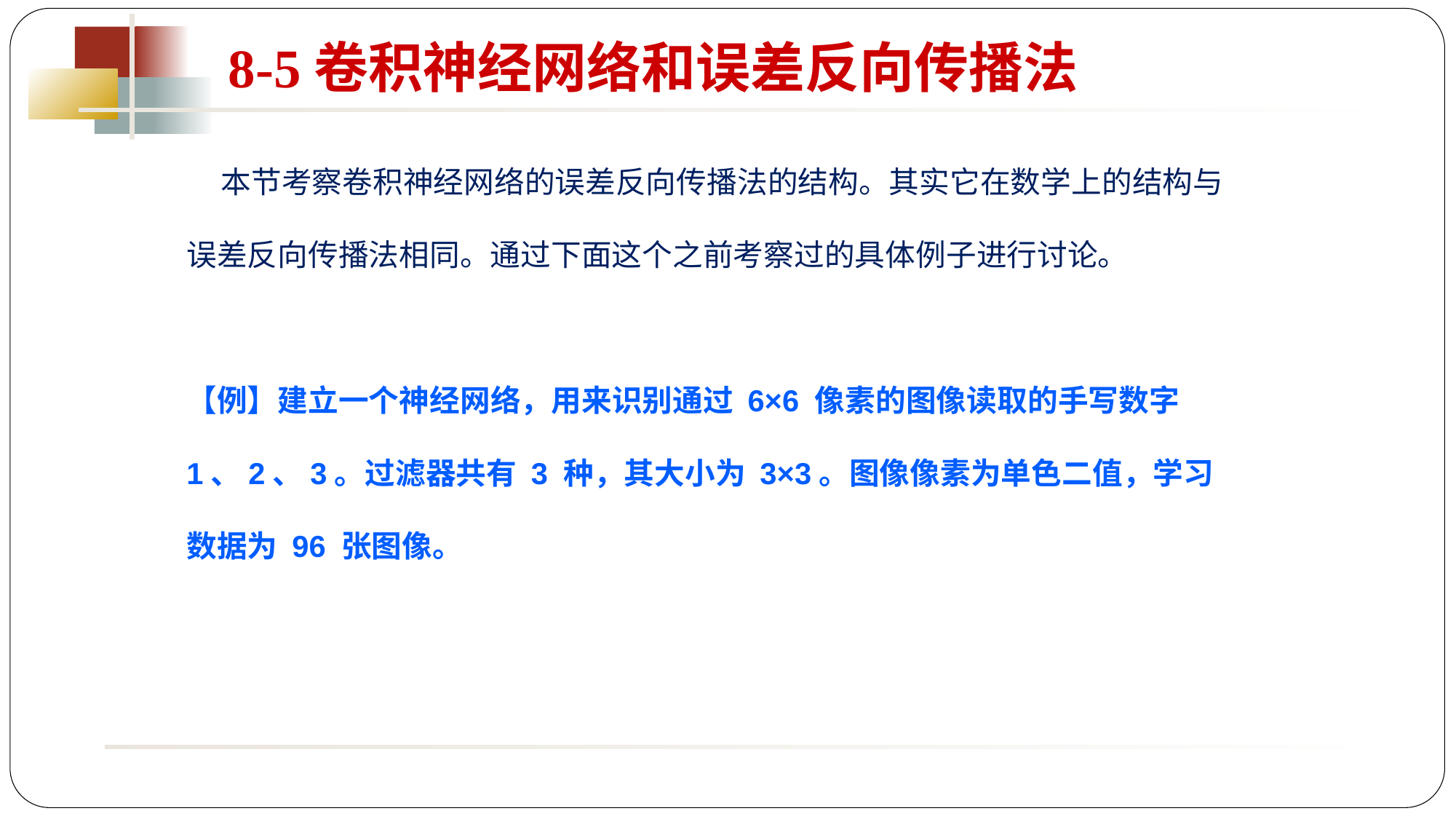

8-5卷积神经网络和误差反向传播法

    本节考察卷积神经网络的误差反向传播法的结构。其实它在数学上的结构与误差反向传播法相同。通过下面这个之前考察过的具体例子进行讨论。

【例】建立一个神经网络，用来识别通过 6×6 像素的图像读取的手写数字 1、2、3。过滤器共有 3 种，其大小为 3×3。图像像素为单色二值，学习数据为 96 张图像。